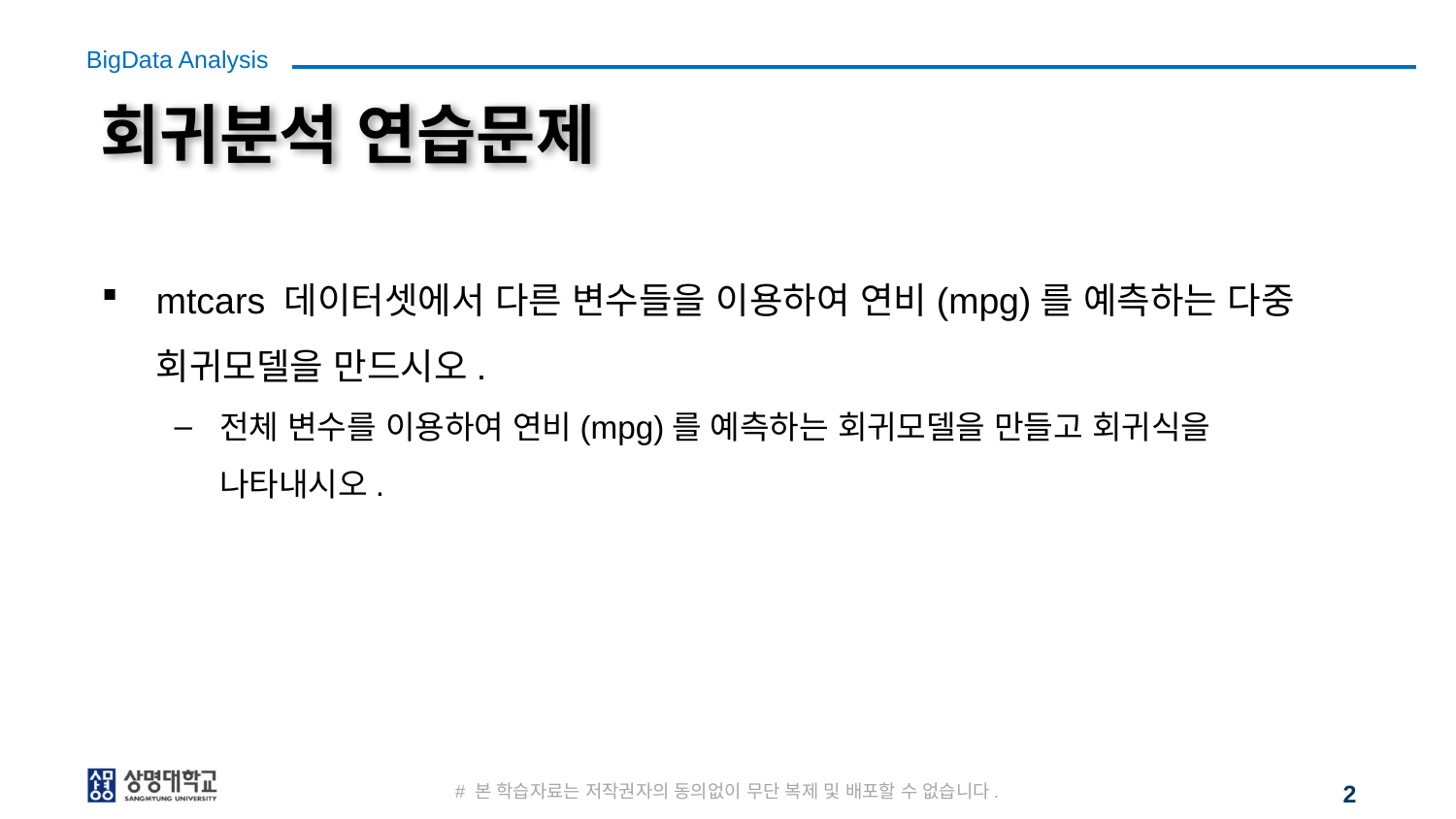

# 회귀분석 연습문제
mtcars 데이터셋에서 다른 변수들을 이용하여 연비(mpg)를 예측하는 다중 회귀모델을 만드시오.
전체 변수를 이용하여 연비(mpg)를 예측하는 회귀모델을 만들고 회귀식을 나타내시오.

# 본 학습자료는 저작권자의 동의없이 무단 복제 및 배포할 수 없습니다.
2